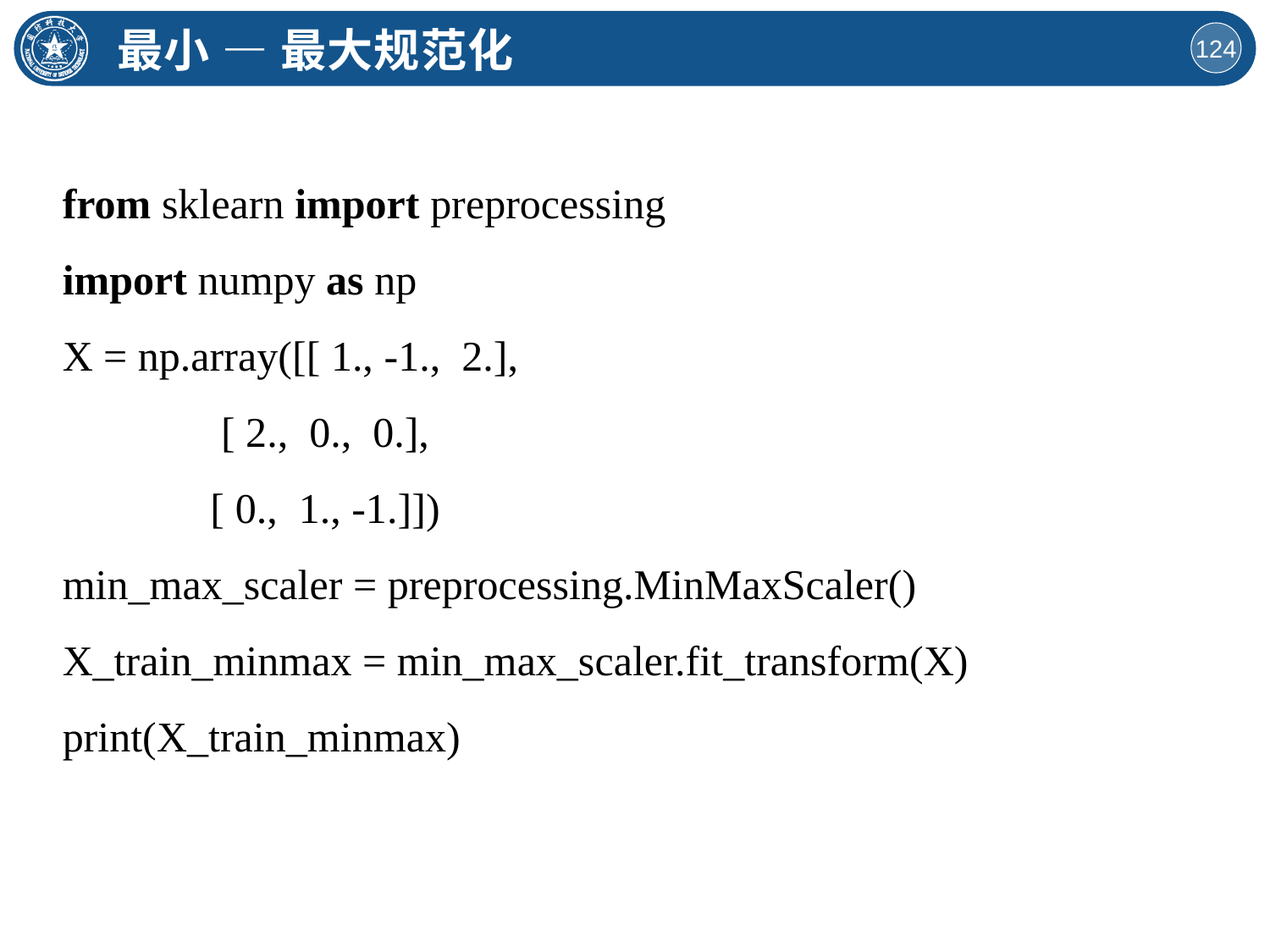

最小 — 最大规范化
from sklearn import preprocessing
import numpy as np
X = np.array([[ 1., -1.,  2.],
               [ 2.,  0.,  0.],
              [ 0.,  1., -1.]])
min_max_scaler = preprocessing.MinMaxScaler()
X_train_minmax = min_max_scaler.fit_transform(X)
print(X_train_minmax)